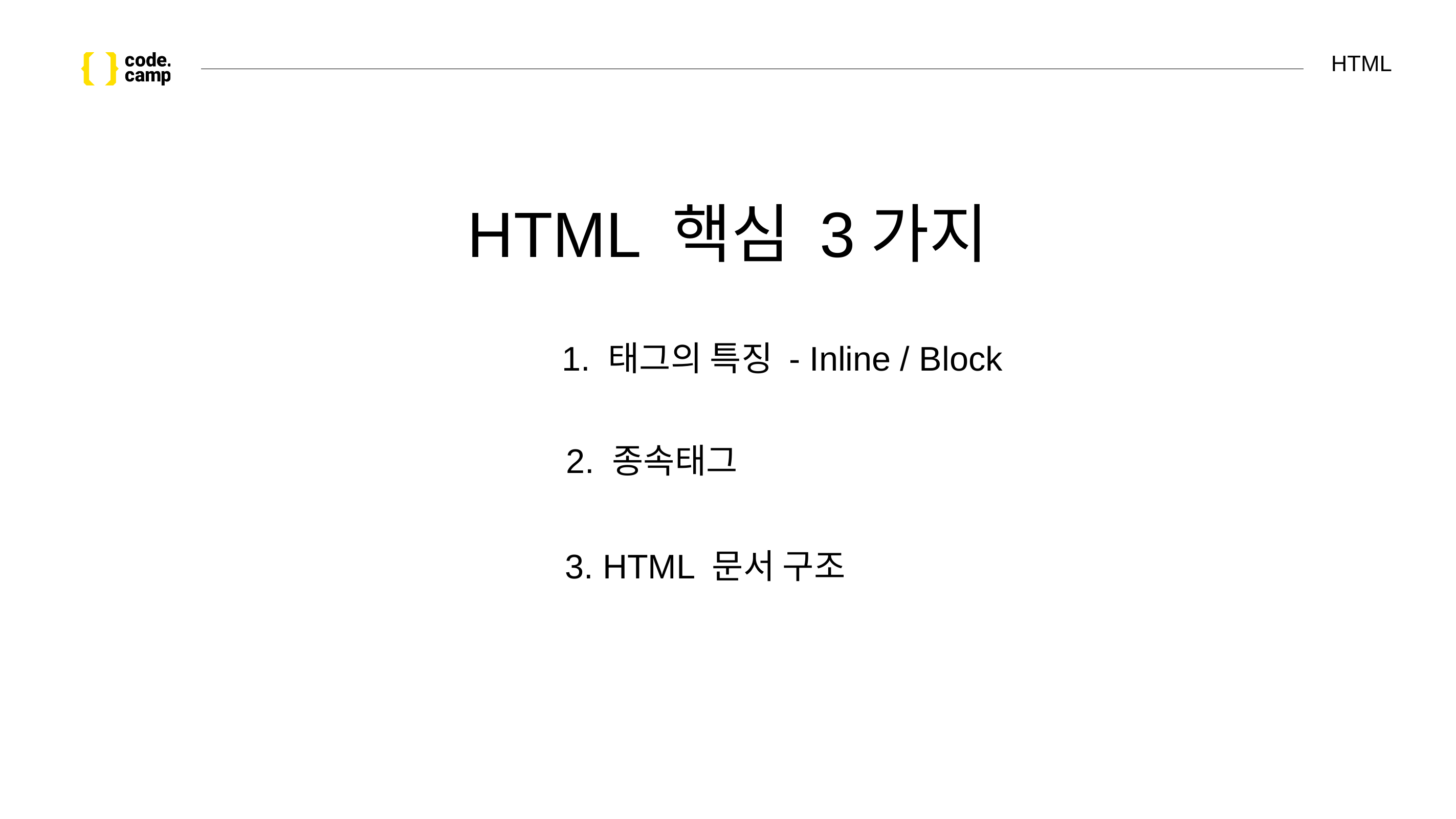

# HTML

HTML 핵심 3가지
1. 태그의 특징 - Inline / Block
2. 종속태그
3. HTML 문서 구조